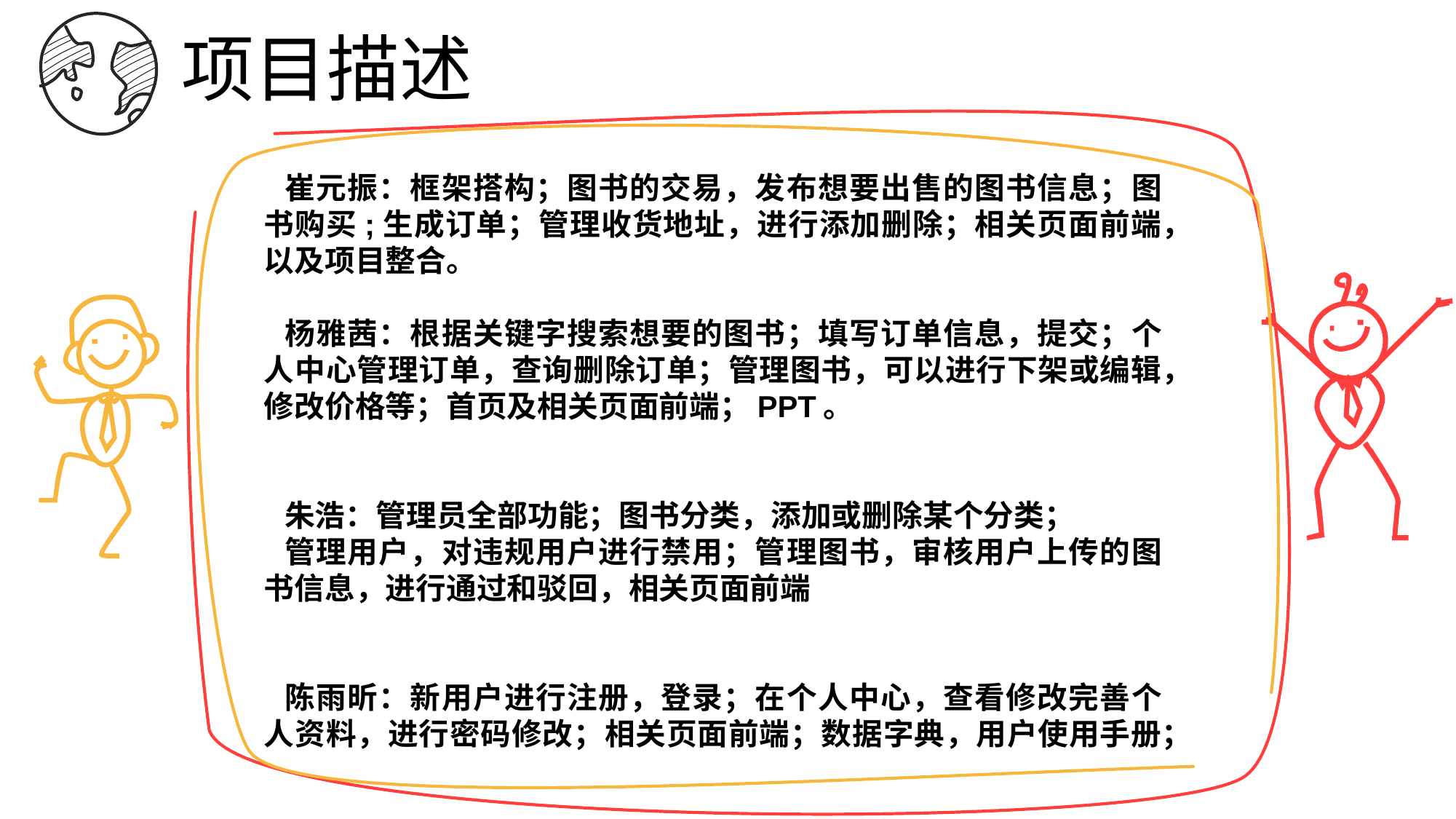

项目描述

崔元振：框架搭构；图书的交易，发布想要出售的图书信息；图书购买;生成订单；管理收货地址，进行添加删除；相关页面前端，以及项目整合。

杨雅茜：根据关键字搜索想要的图书；填写订单信息，提交；个人中心管理订单，查询删除订单；管理图书，可以进行下架或编辑，修改价格等；首页及相关页面前端；PPT。

朱浩：管理员全部功能；图书分类，添加或删除某个分类；
管理用户，对违规用户进行禁用；管理图书，审核用户上传的图书信息，进行通过和驳回，相关页面前端

陈雨昕：新用户进行注册，登录；在个人中心，查看修改完善个人资料，进行密码修改；相关页面前端；数据字典，用户使用手册；

 指导指导教师：任占厚
             组    长：杨雅茜
             组    员：杨雅茜 陈雨昕 鄢书教师：任占厚
             组    长：杨雅茜
             组    员：杨雅茜 陈雨昕 鄢书